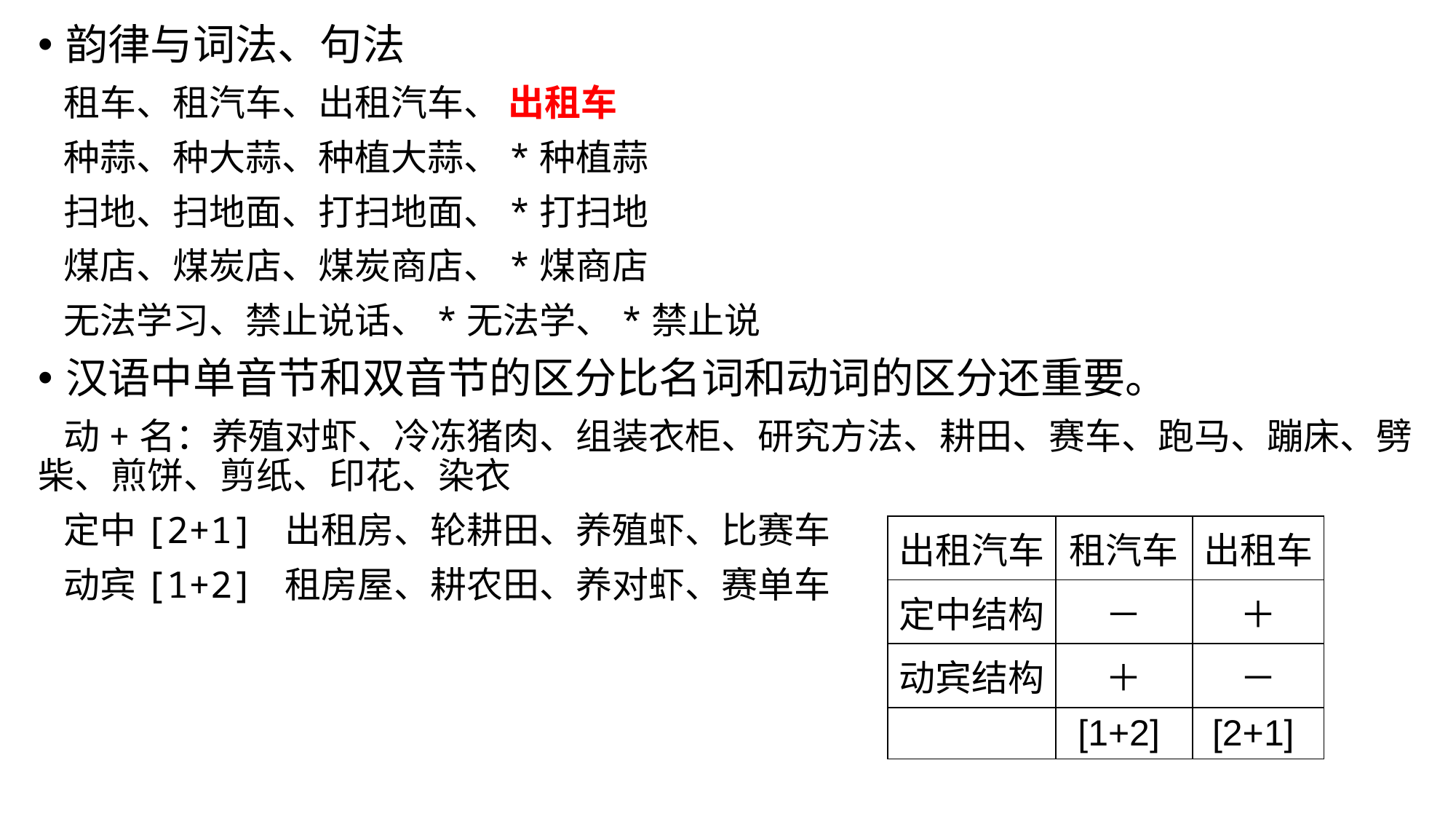

韵律与词法、句法
  租车、租汽车、出租汽车、 出租车
  种蒜、种大蒜、种植大蒜、*种植蒜
  扫地、扫地面、打扫地面、*打扫地
  煤店、煤炭店、煤炭商店、*煤商店
  无法学习、禁止说话、*无法学、*禁止说
汉语中单音节和双音节的区分比名词和动词的区分还重要。
  动+名：养殖对虾、冷冻猪肉、组装衣柜、研究方法、耕田、赛车、跑马、蹦床、劈柴、煎饼、剪纸、印花、染衣
  定中[2+1] 出租房、轮耕田、养殖虾、比赛车
  动宾[1+2] 租房屋、耕农田、养对虾、赛单车

| 出租汽车 | 租汽车 | 出租车 |
| --- | --- | --- |
| 定中结构 | － | ＋ |
| 动宾结构 | ＋ | － |
|  | [1+2] | [2+1] |